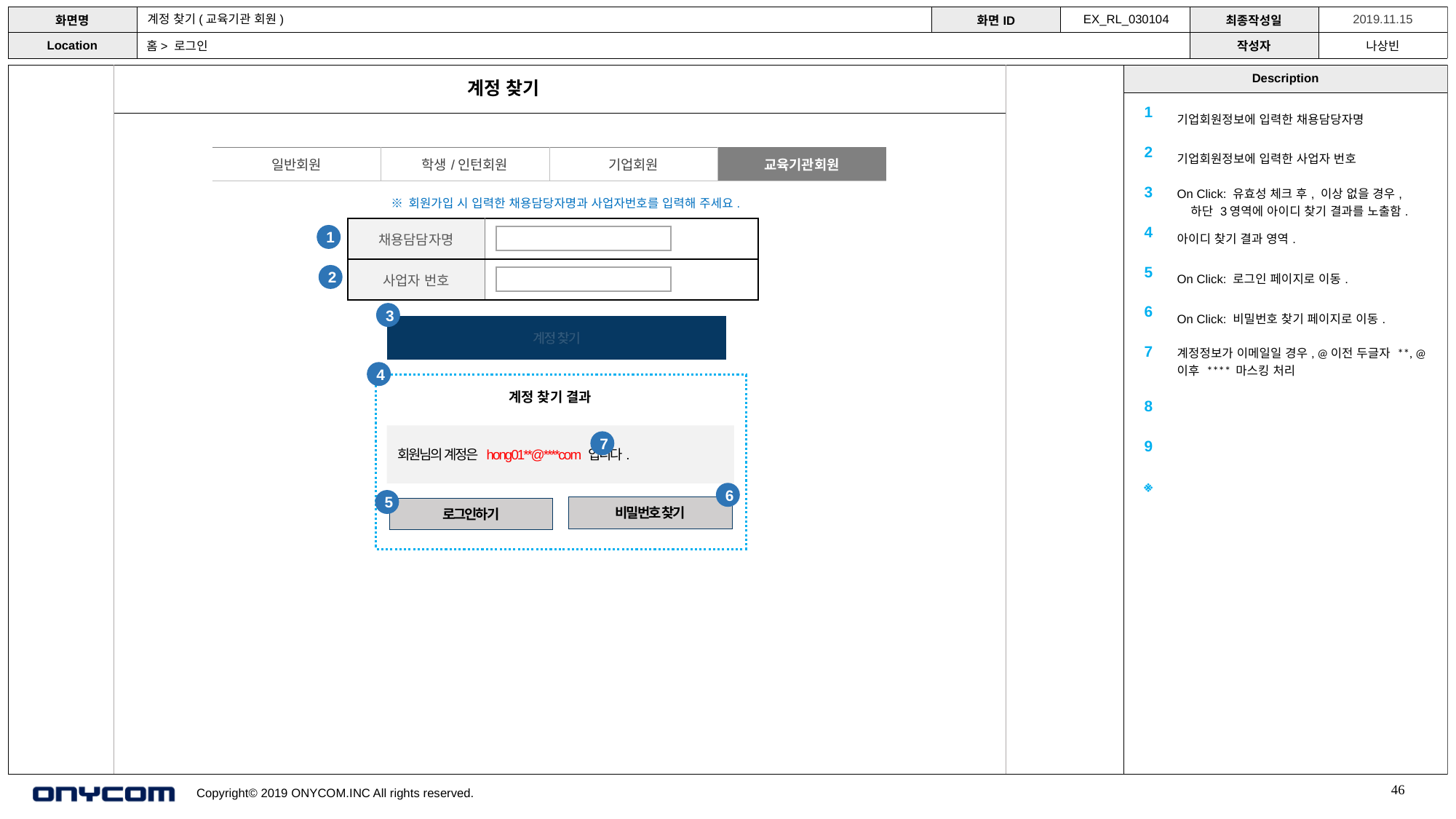

EX_RL_030104
계정 찾기(교육기관 회원)
홈> 로그인
계정 찾기
| 1 | 기업회원정보에 입력한 채용담당자명 |
| --- | --- |
| 2 | 기업회원정보에 입력한 사업자 번호 |
| 3 | On Click: 유효성 체크 후, 이상 없을 경우, 하단 3영역에 아이디 찾기 결과를 노출함. |
| 4 | 아이디 찾기 결과 영역. |
| 5 | On Click: 로그인 페이지로 이동. |
| 6 | On Click: 비밀번호 찾기 페이지로 이동. |
| 7 | 계정정보가 이메일일 경우, @이전 두글자 \*\*, @이후 \*\*\*\* 마스킹 처리 |
| 8 |  |
| 9 |  |
| ※ |  |
| 일반회원 | 학생/인턴회원 | 기업회원 | 교육기관회원 |
| --- | --- | --- | --- |
※ 회원가입 시 입력한 채용담당자명과 사업자번호를 입력해 주세요.
| 채용담담자명 |  |
| --- | --- |
| 사업자 번호 |  |
1

2

3
계정 찾기
4

계정 찾기 결과
회원님의 계정은  hong01**@****com 입니다.
7
6
5
비밀번호 찾기
로그인하기
46